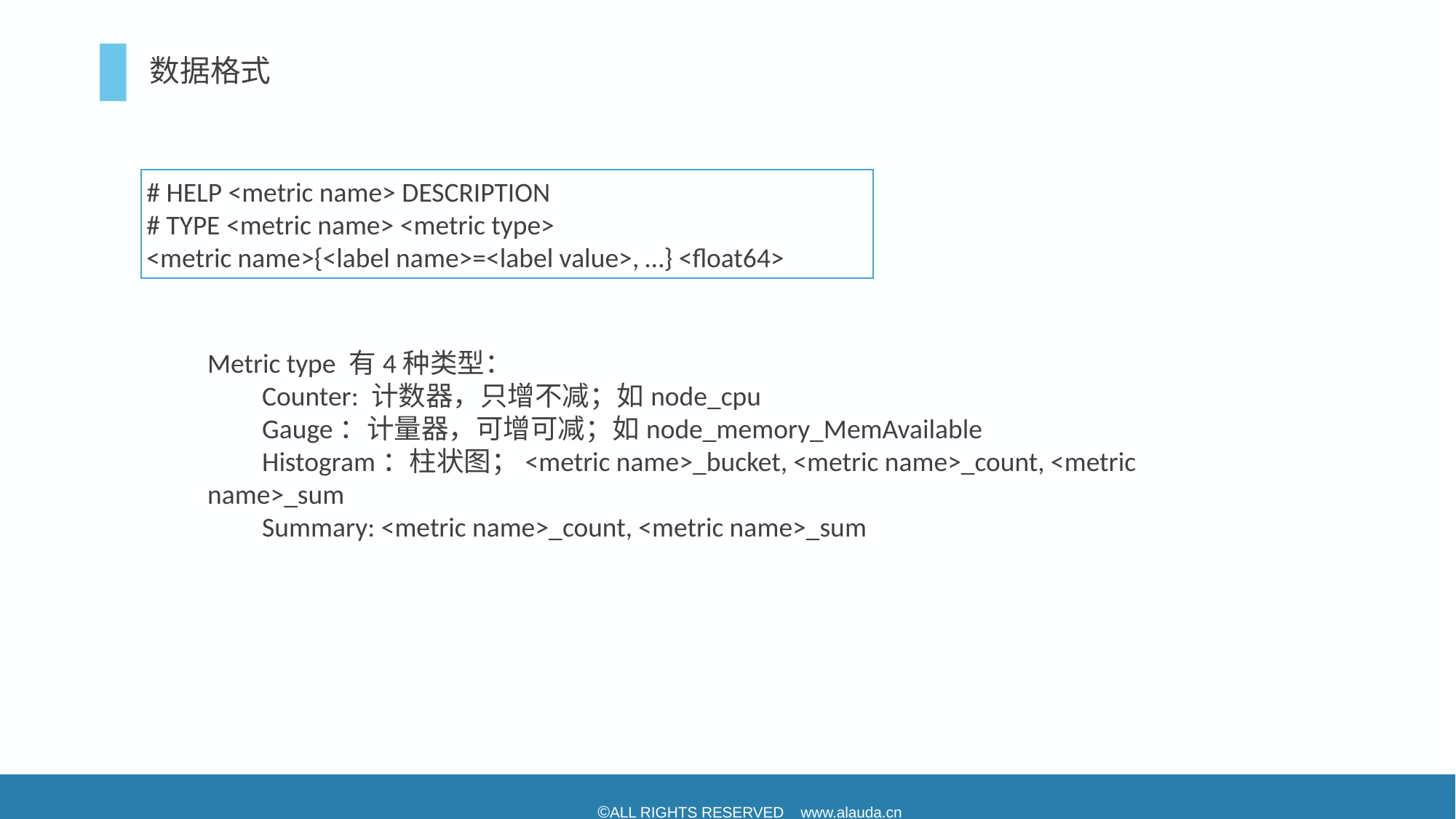

# 数据格式
# HELP <metric name> DESCRIPTION
# TYPE <metric name> <metric type>
<metric name>{<label name>=<label value>, …} <float64>
Metric type 有4种类型：
Counter: 计数器，只增不减；如node_cpu
Gauge：计量器，可增可减；如node_memory_MemAvailable
Histogram：柱状图；<metric name>_bucket, <metric name>_count, <metric name>_sum
Summary: <metric name>_count, <metric name>_sum